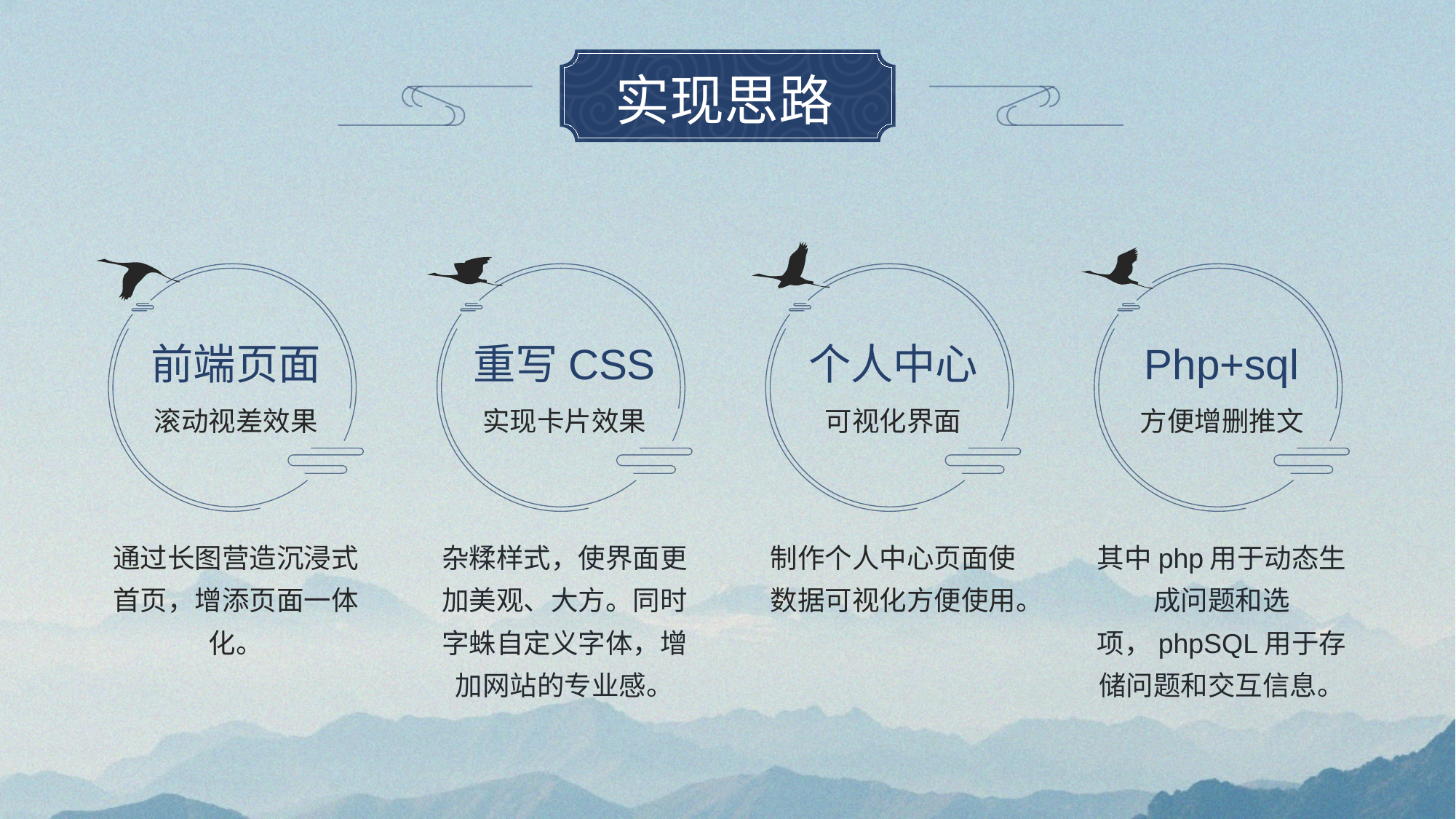

# 实现思路

前端页面
重写CSS
个人中心
Php+sql
滚动视差效果
实现卡片效果
可视化界面
方便增删推文
通过长图营造沉浸式首页，增添页面一体化。
杂糅样式，使界面更加美观、大方。同时字蛛自定义字体，增加网站的专业感。
制作个人中心页面使数据可视化方便使用。
其中php用于动态生成问题和选项，phpSQL用于存储问题和交互信息。